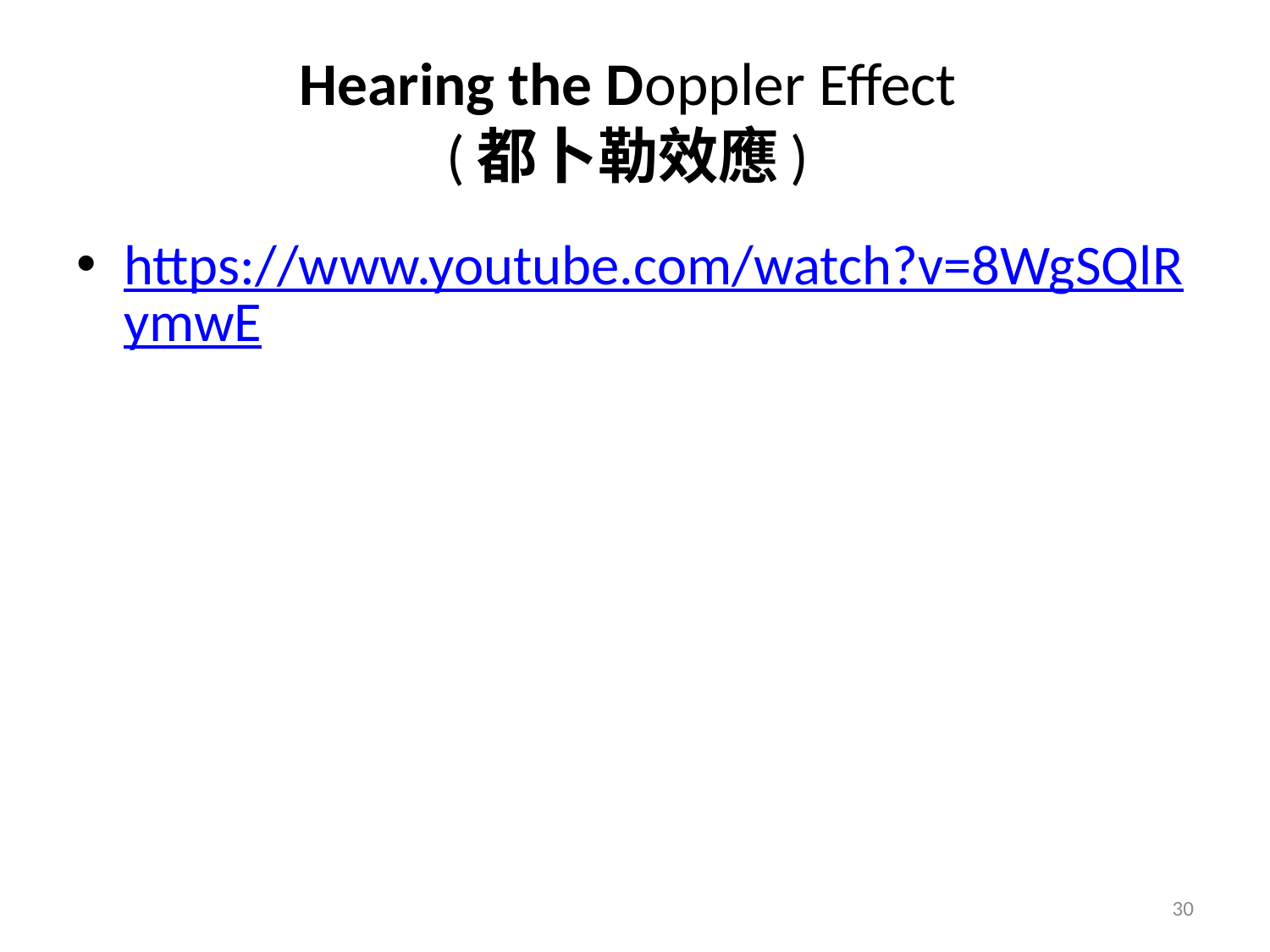

# Hearing the Doppler Effect (都卜勒效應)
https://www.youtube.com/watch?v=8WgSQlRymwE

30